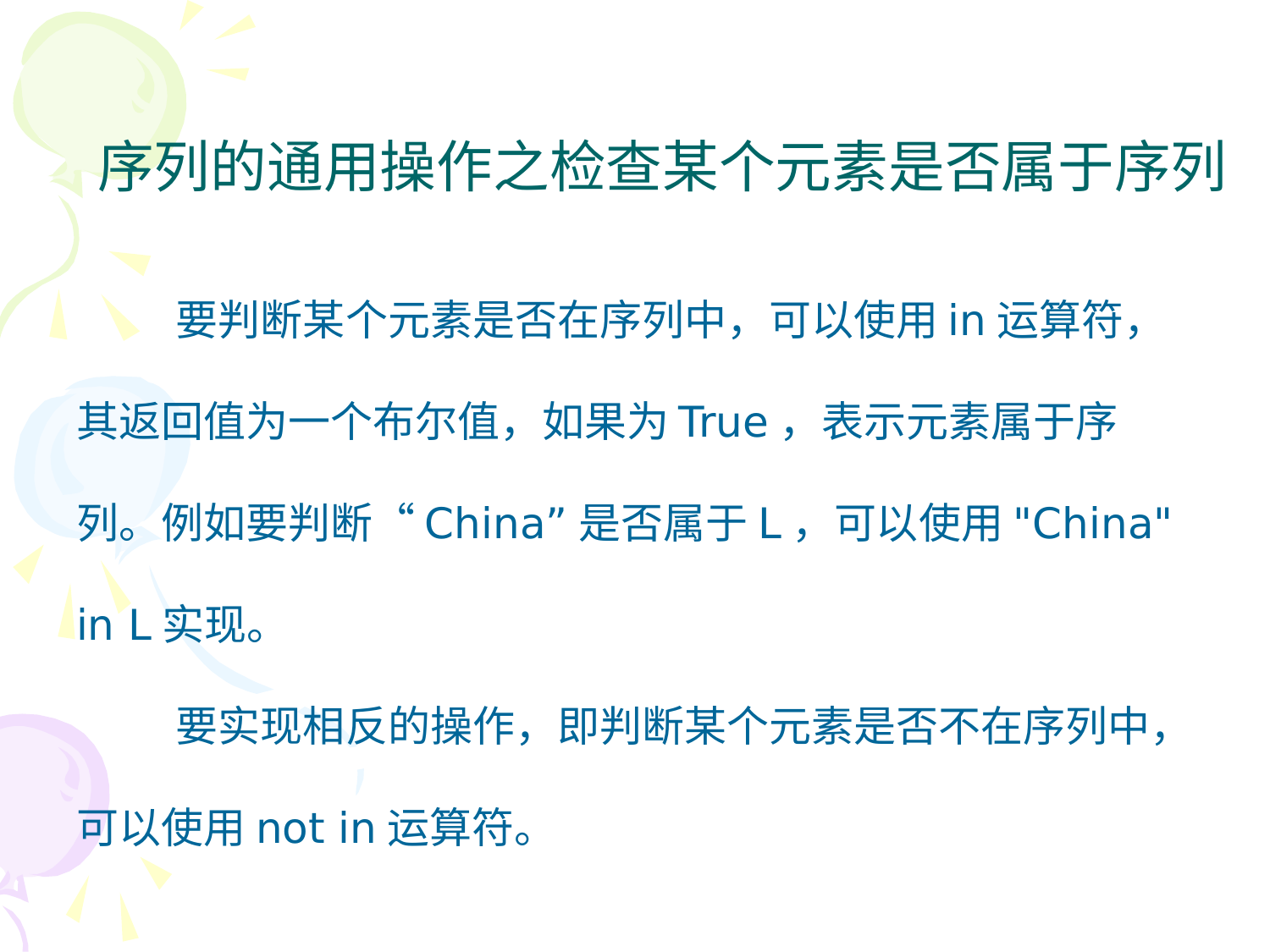

# 序列的通用操作之检查某个元素是否属于序列
要判断某个元素是否在序列中，可以使用in运算符，其返回值为一个布尔值，如果为True，表示元素属于序列。例如要判断“China”是否属于L，可以使用"China" in L实现。
要实现相反的操作，即判断某个元素是否不在序列中，可以使用not in运算符。